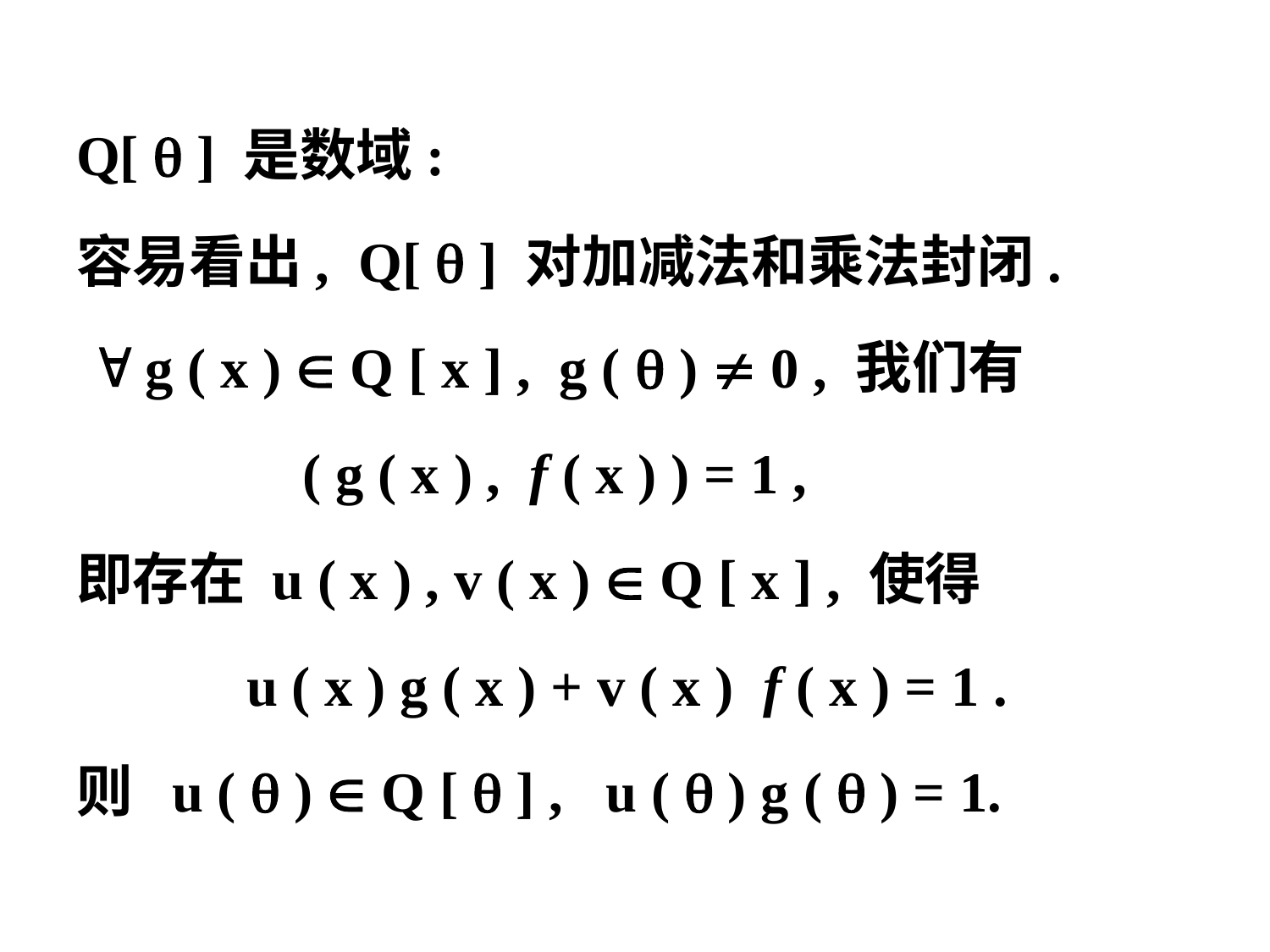

Q[ θ ] 是数域:
容易看出,  Q[ θ ] 对加减法和乘法封闭.
 ∀ g ( x ) ∈ Q [ x ] ,  g ( θ ) ≠ 0 , 我们有
                ( g ( x ) ,  f ( x ) ) = 1 ,
即存在 u ( x ) , v ( x ) ∈ Q [ x ] , 使得
            u ( x ) g ( x ) + v ( x )  f ( x ) = 1 .
则  u ( θ ) ∈ Q [ θ ] ,   u ( θ ) g ( θ ) = 1.